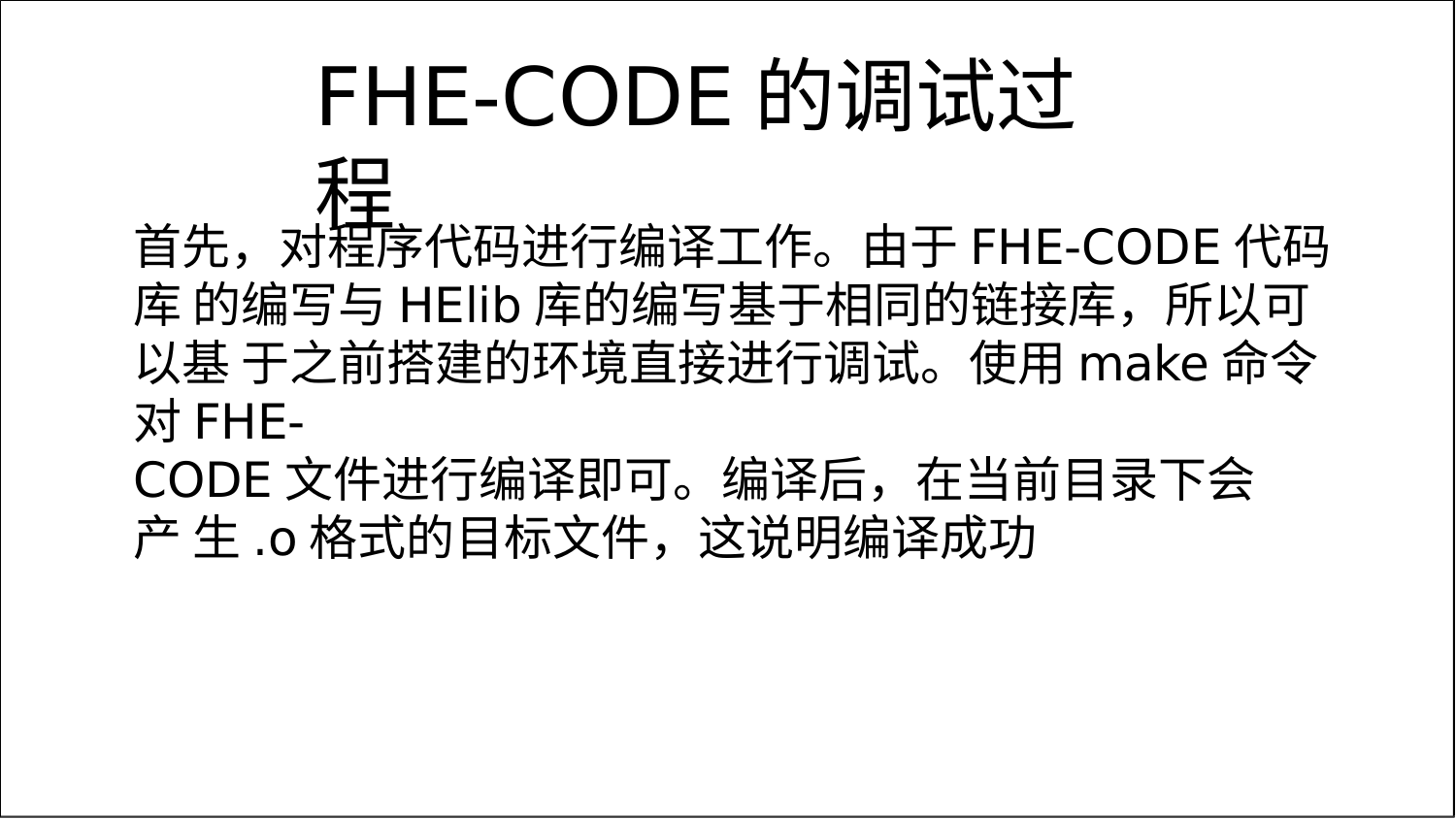

# FHE-CODE的调试过程
首先，对程序代码进行编译工作。由于FHE-CODE代码库 的编写与HElib库的编写基于相同的链接库，所以可以基 于之前搭建的环境直接进行调试。使用make命令对FHE-
CODE文件进行编译即可。编译后，在当前目录下会产 生.o格式的目标文件，这说明编译成功